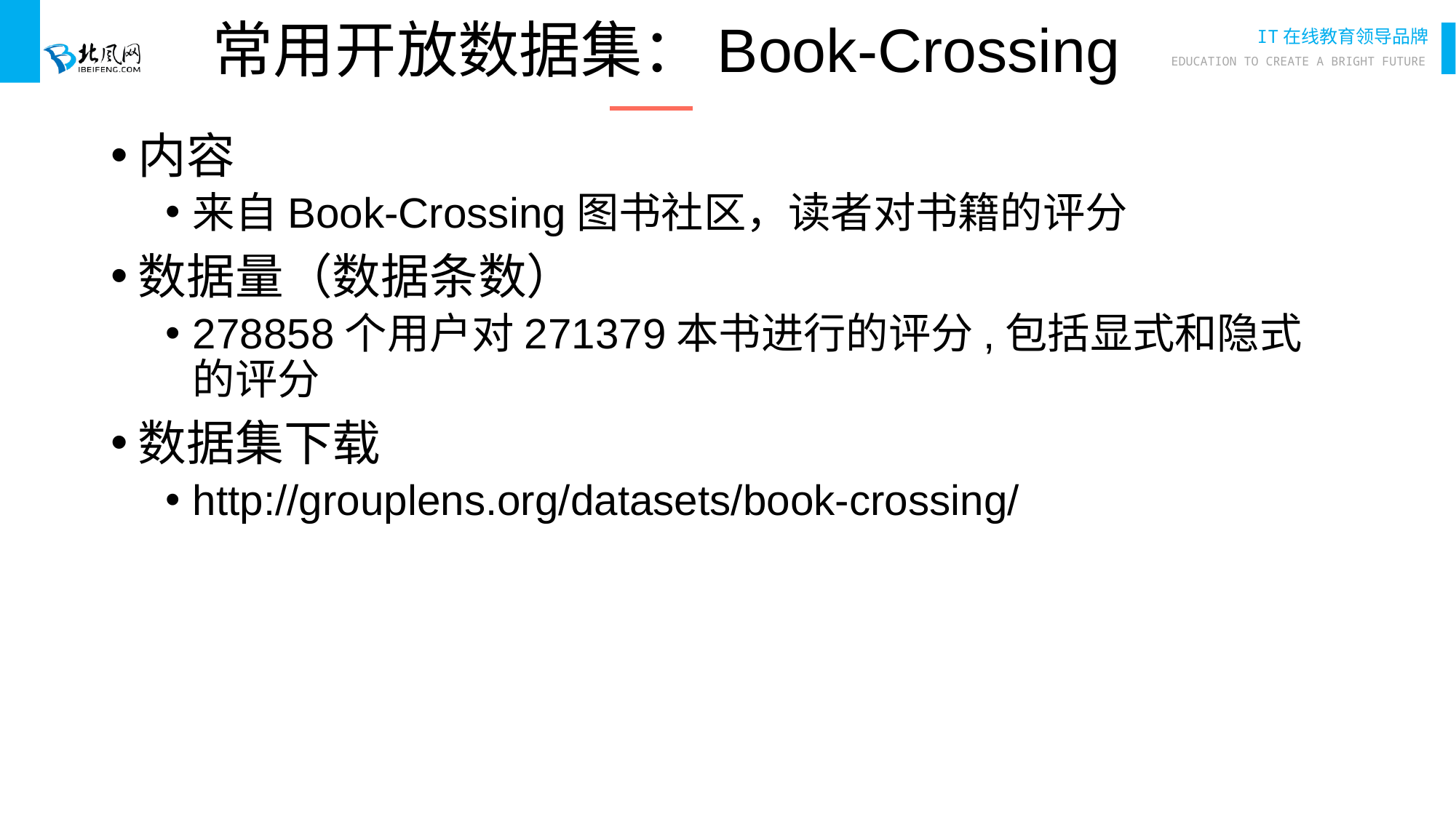

# 常用开放数据集：Book-Crossing
内容
来自Book-Crossing图书社区，读者对书籍的评分
数据量（数据条数）
278858个用户对271379本书进行的评分,包括显式和隐式的评分
数据集下载
http://grouplens.org/datasets/book-crossing/